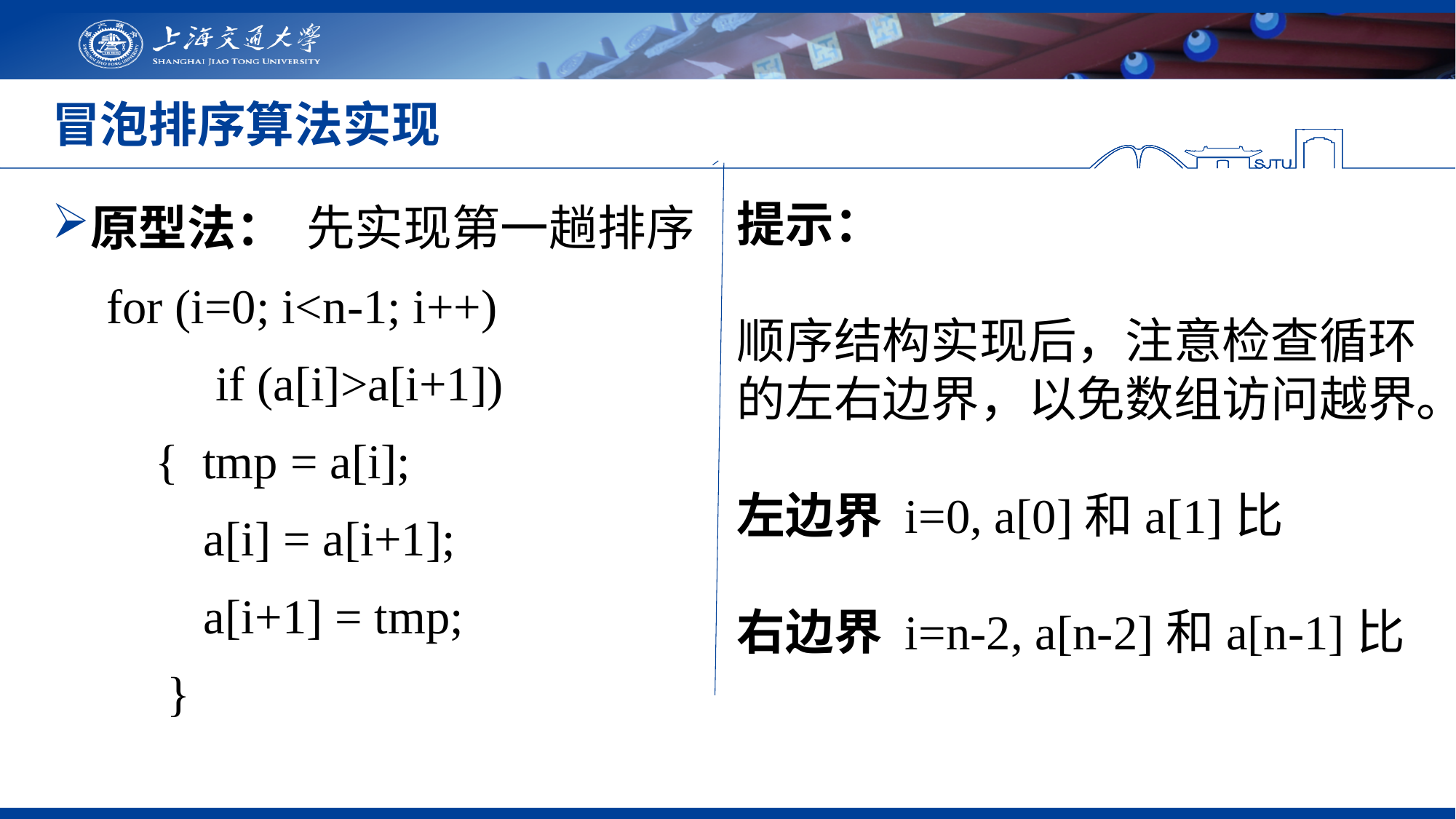

# 冒泡排序算法实现
原型法：  先实现第一趟排序
for (i=0; i<n-1; i++)
	if (a[i]>a[i+1])
    {  tmp = a[i];
        a[i] = a[i+1];
        a[i+1] = tmp;
     }
提示：

顺序结构实现后，注意检查循环的左右边界，以免数组访问越界。

左边界 i=0, a[0]和a[1]比

右边界 i=n-2, a[n-2]和a[n-1]比